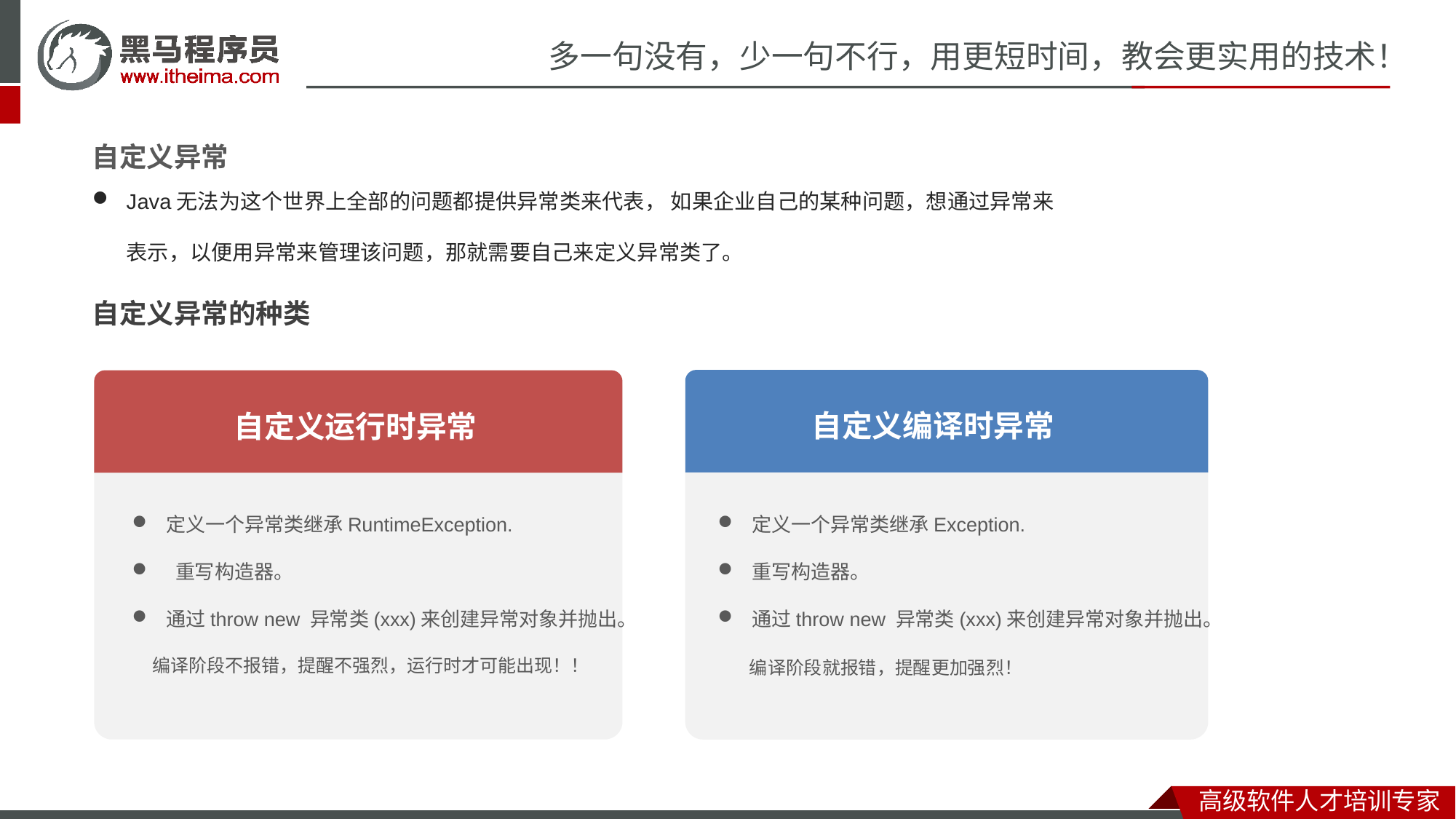

自定义异常
Java无法为这个世界上全部的问题都提供异常类来代表， 如果企业自己的某种问题，想通过异常来表示，以便用异常来管理该问题，那就需要自己来定义异常类了。
自定义异常的种类

自定义编译时异常
自定义运行时异常
定义一个异常类继承RuntimeException.
 重写构造器。
通过throw new 异常类(xxx)来创建异常对象并抛出。
定义一个异常类继承Exception.
重写构造器。
通过throw new 异常类(xxx)来创建异常对象并抛出。

编译阶段不报错，提醒不强烈，运行时才可能出现！！
编译阶段就报错，提醒更加强烈！